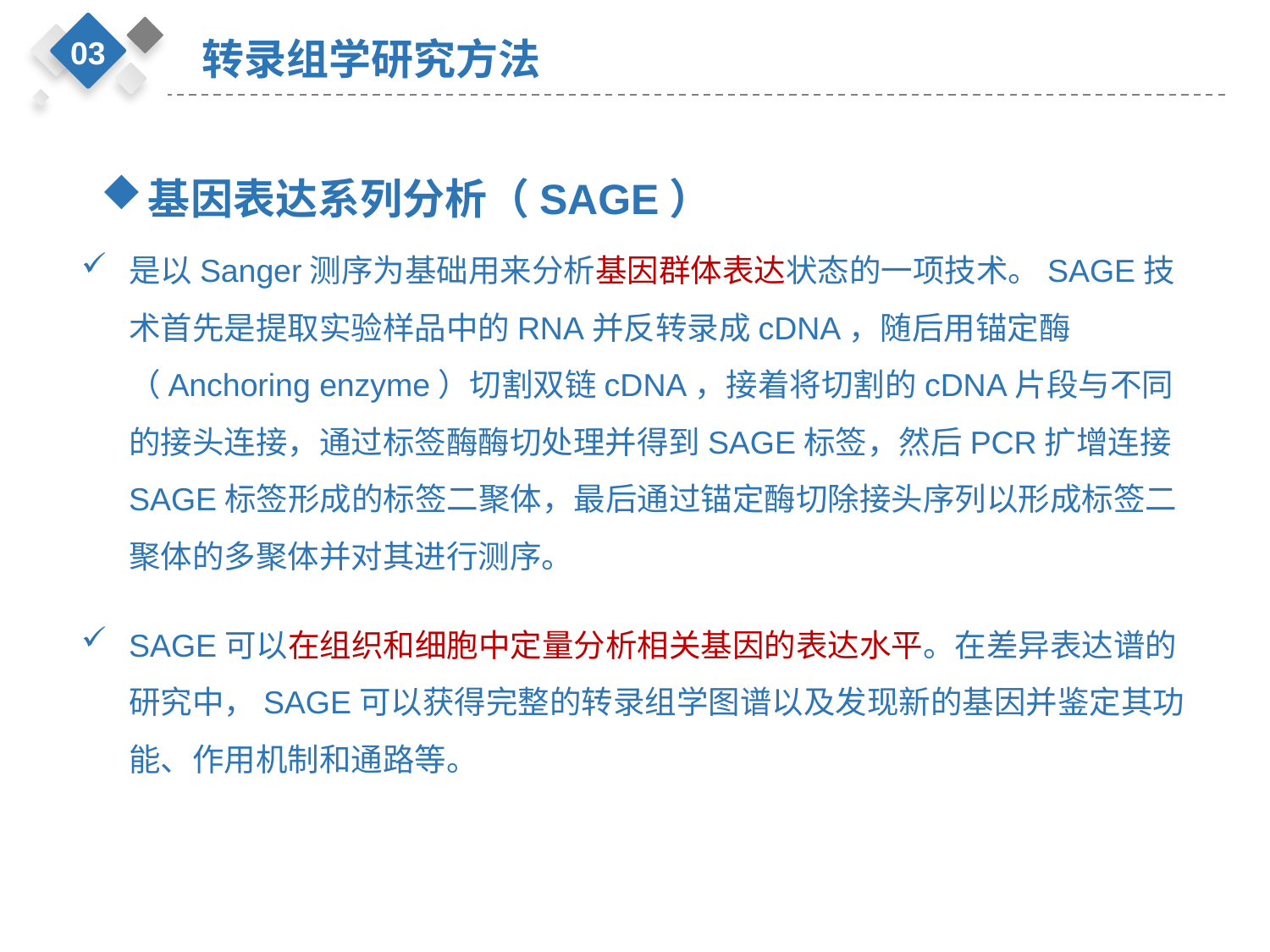

03

转录组学研究方法
基因表达系列分析（SAGE）

是以Sanger测序为基础用来分析基因群体表达状态的一项技术。SAGE技术首先是提取实验样品中的RNA并反转录成cDNA，随后用锚定酶（Anchoring enzyme）切割双链cDNA，接着将切割的cDNA片段与不同的接头连接，通过标签酶酶切处理并得到SAGE标签，然后PCR扩增连接SAGE标签形成的标签二聚体，最后通过锚定酶切除接头序列以形成标签二聚体的多聚体并对其进行测序。

SAGE可以在组织和细胞中定量分析相关基因的表达水平。在差异表达谱的研究中，SAGE可以获得完整的转录组学图谱以及发现新的基因并鉴定其功能、作用机制和通路等。